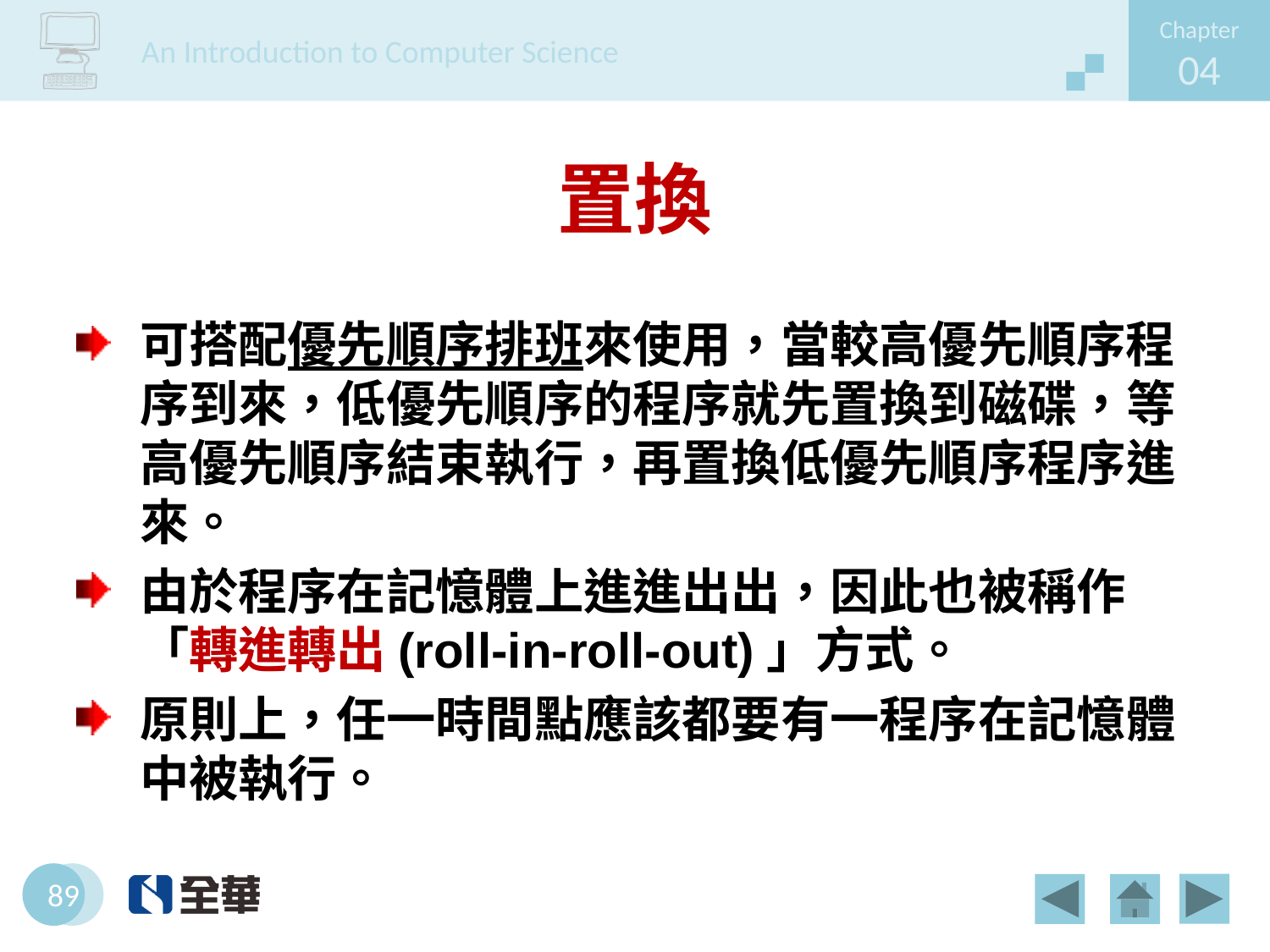

# 置換
可搭配優先順序排班來使用，當較高優先順序程序到來，低優先順序的程序就先置換到磁碟，等高優先順序結束執行，再置換低優先順序程序進來。
由於程序在記憶體上進進出出，因此也被稱作「轉進轉出(roll-in-roll-out)」方式。
原則上，任一時間點應該都要有一程序在記憶體中被執行。